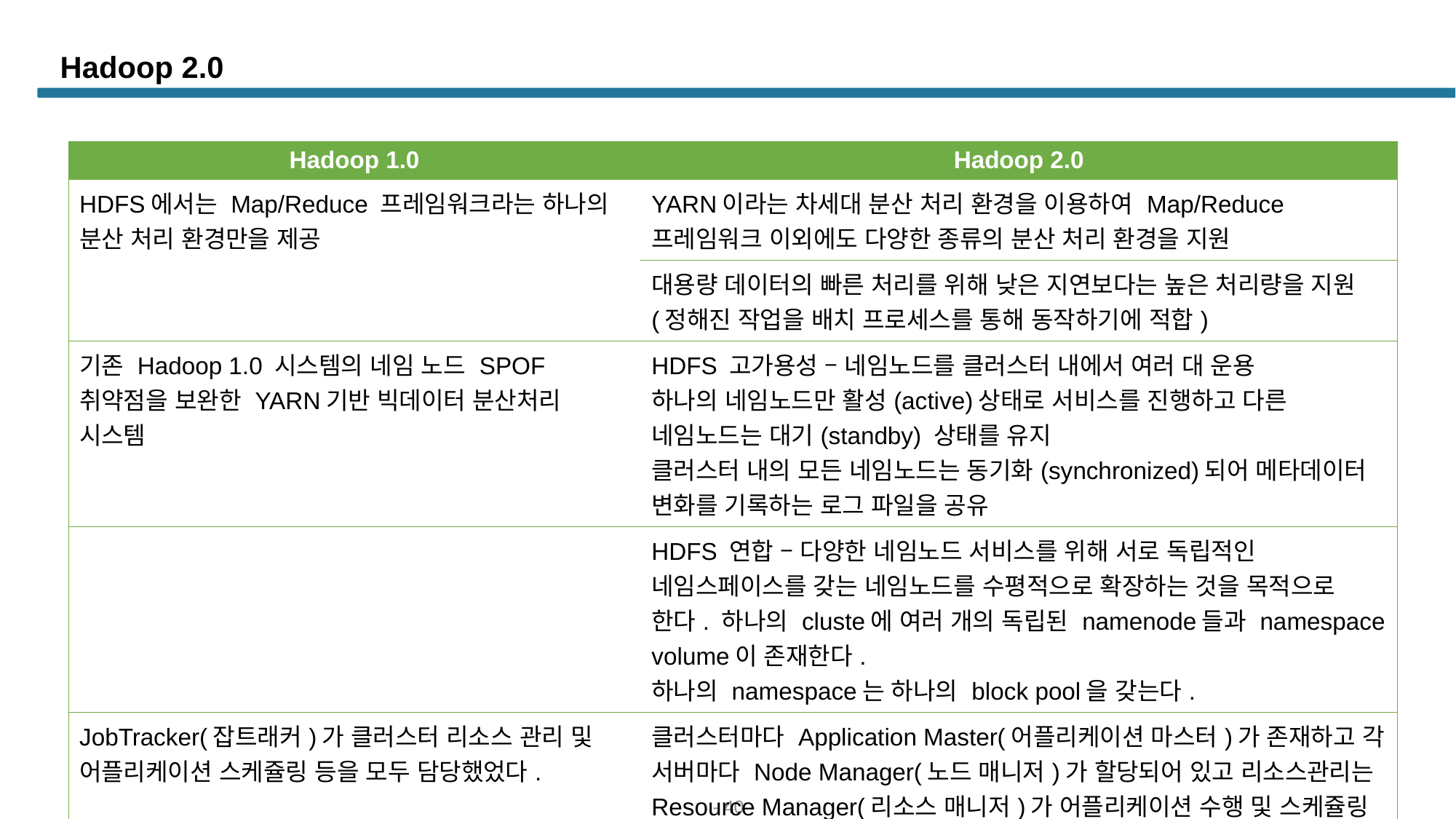

# Hadoop 2.0
| Hadoop 1.0 | Hadoop 2.0 |
| --- | --- |
| HDFS에서는 Map/Reduce 프레임워크라는 하나의 분산 처리 환경만을 제공 | YARN이라는 차세대 분산 처리 환경을 이용하여 Map/Reduce 프레임워크 이외에도 다양한 종류의 분산 처리 환경을 지원 |
|  | 대용량 데이터의 빠른 처리를 위해 낮은 지연보다는 높은 처리량을 지원(정해진 작업을 배치 프로세스를 통해 동작하기에 적합) |
| 기존 Hadoop 1.0 시스템의 네임 노드 SPOF 취약점을 보완한 YARN기반 빅데이터 분산처리 시스템 | HDFS 고가용성 – 네임노드를 클러스터 내에서 여러 대 운용 하나의 네임노드만 활성(active)상태로 서비스를 진행하고 다른 네임노드는 대기(standby) 상태를 유지 클러스터 내의 모든 네임노드는 동기화(synchronized)되어 메타데이터 변화를 기록하는 로그 파일을 공유 |
|  | HDFS 연합 – 다양한 네임노드 서비스를 위해 서로 독립적인 네임스페이스를 갖는 네임노드를 수평적으로 확장하는 것을 목적으로 한다. 하나의 cluste에 여러 개의 독립된 namenode들과 namespace volume이 존재한다. 하나의 namespace는 하나의 block pool을 갖는다. |
| JobTracker(잡트래커)가 클러스터 리소스 관리 및 어플리케이션 스케쥴링 등을 모두 담당했었다. | 클러스터마다 Application Master(어플리케이션 마스터)가 존재하고 각 서버마다 Node Manager(노드 매니저)가 할당되어 있고 리소스관리는 Resource Manager(리소스 매니저)가 어플리케이션 수행 및 스케쥴링 관리는 Application Master(어플리케이션 마스터)로 역할이 분리되어 운영된다. |
- 40 -